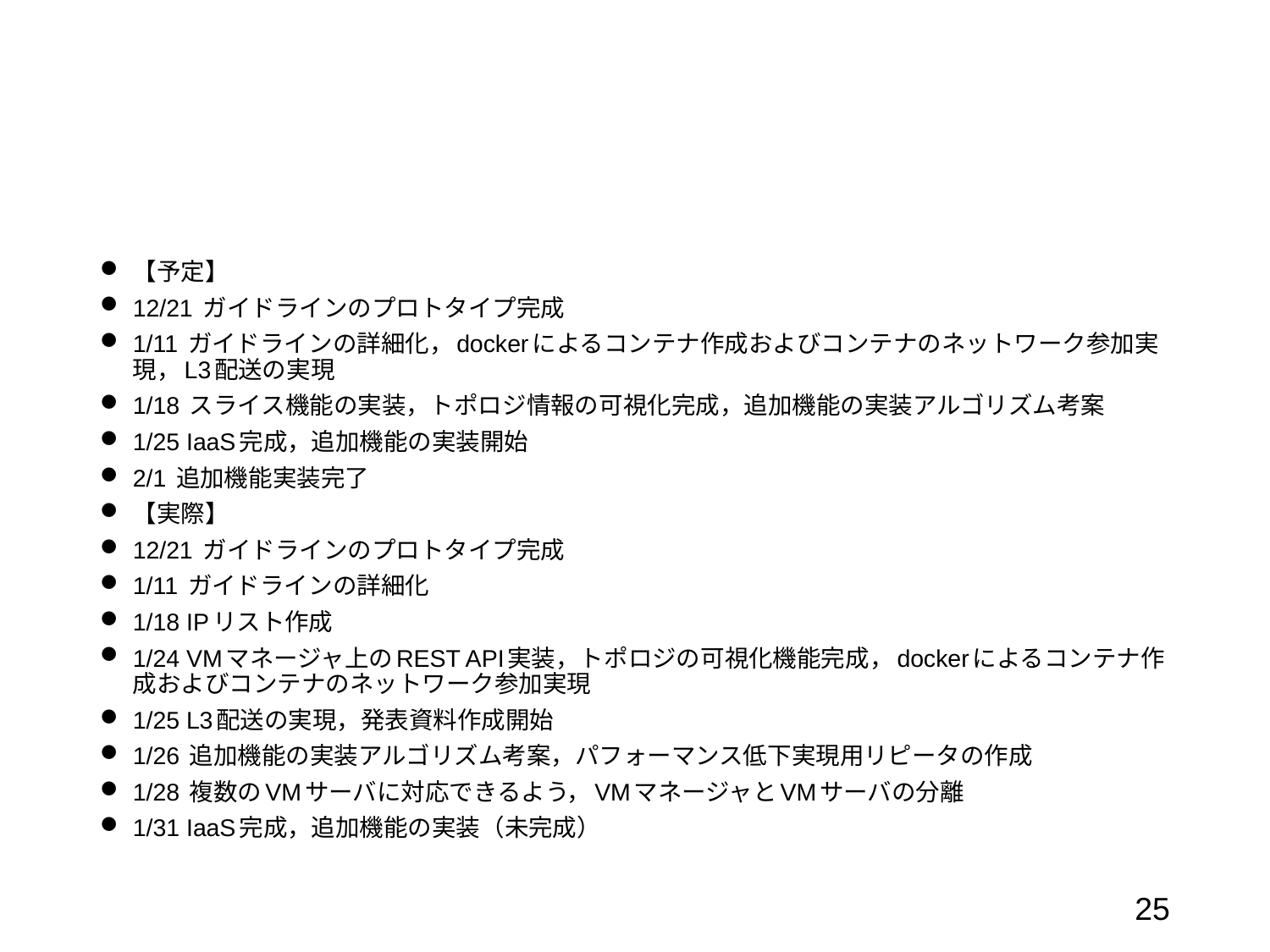

#
【予定】
12/21 ガイドラインのプロトタイプ完成
1/11 ガイドラインの詳細化，dockerによるコンテナ作成およびコンテナのネットワーク参加実現，L3配送の実現
1/18 スライス機能の実装，トポロジ情報の可視化完成，追加機能の実装アルゴリズム考案
1/25 IaaS完成，追加機能の実装開始
2/1 追加機能実装完了
【実際】
12/21 ガイドラインのプロトタイプ完成
1/11 ガイドラインの詳細化
1/18 IPリスト作成
1/24 VMマネージャ上のREST API実装，トポロジの可視化機能完成，dockerによるコンテナ作成およびコンテナのネットワーク参加実現
1/25 L3配送の実現，発表資料作成開始
1/26 追加機能の実装アルゴリズム考案，パフォーマンス低下実現用リピータの作成
1/28 複数のVMサーバに対応できるよう，VMマネージャとVMサーバの分離
1/31 IaaS完成，追加機能の実装（未完成）

25